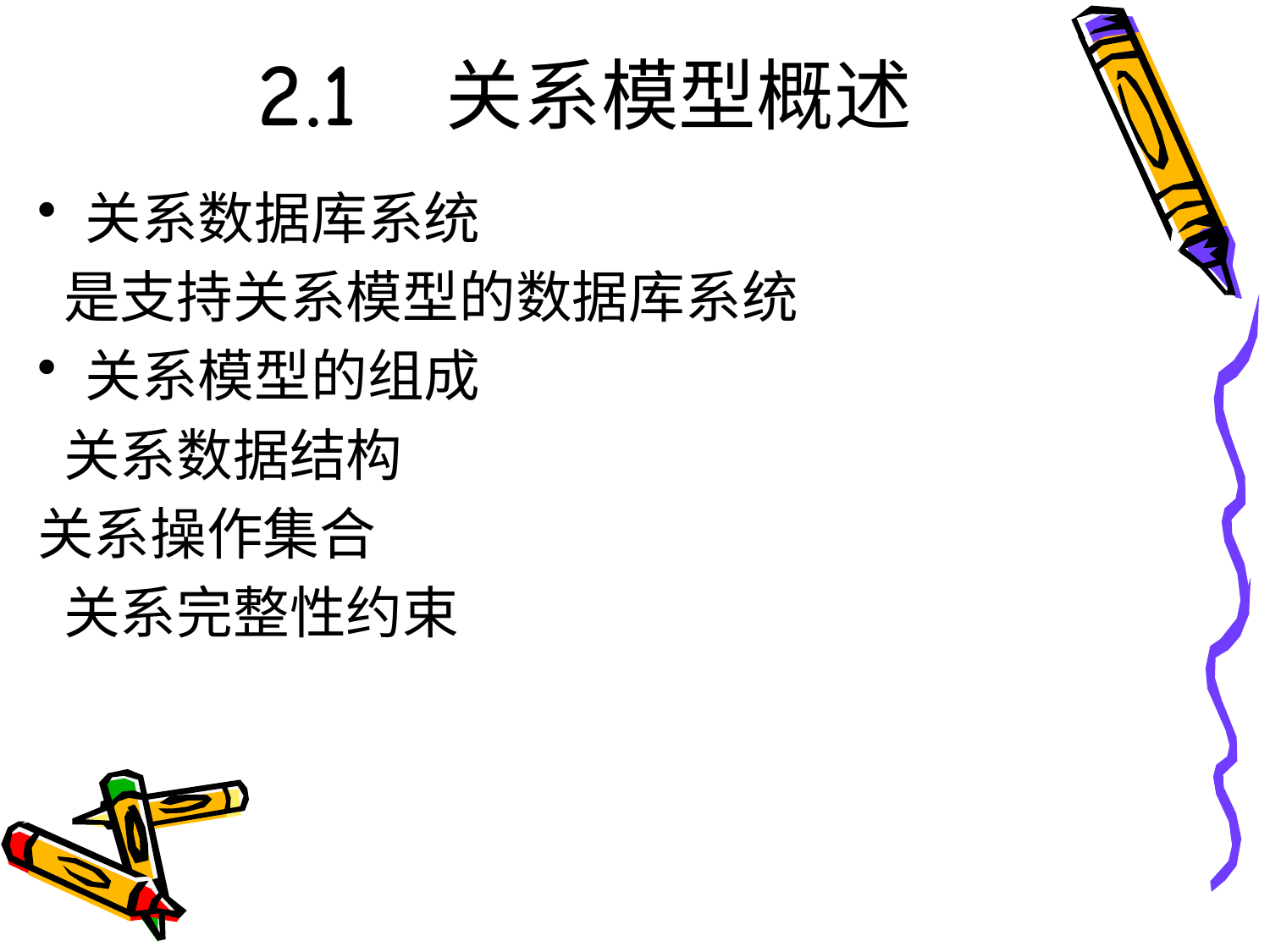

# 2.1   关系模型概述
关系数据库系统
 是支持关系模型的数据库系统
关系模型的组成
 关系数据结构
关系操作集合
 关系完整性约束